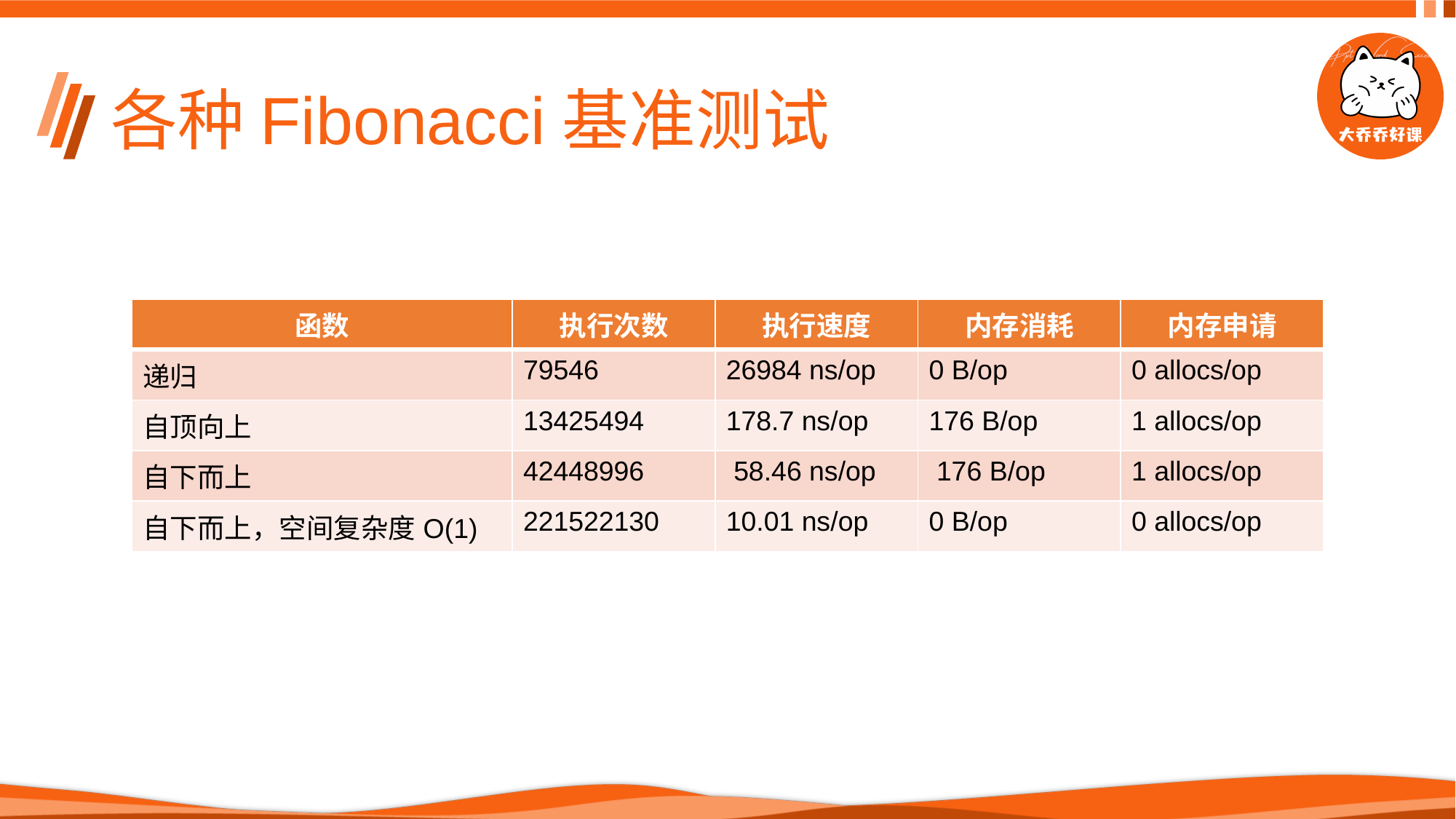

# 各种Fibonacci基准测试
| 函数 | 执行次数 | 执行速度 | 内存消耗 | 内存申请 |
| --- | --- | --- | --- | --- |
| 递归 | 79546 | 26984 ns/op | 0 B/op | 0 allocs/op |
| 自顶向上 | 13425494 | 178.7 ns/op | 176 B/op | 1 allocs/op |
| 自下而上 | 42448996 | 58.46 ns/op | 176 B/op | 1 allocs/op |
| 自下而上，空间复杂度O(1) | 221522130 | 10.01 ns/op | 0 B/op | 0 allocs/op |